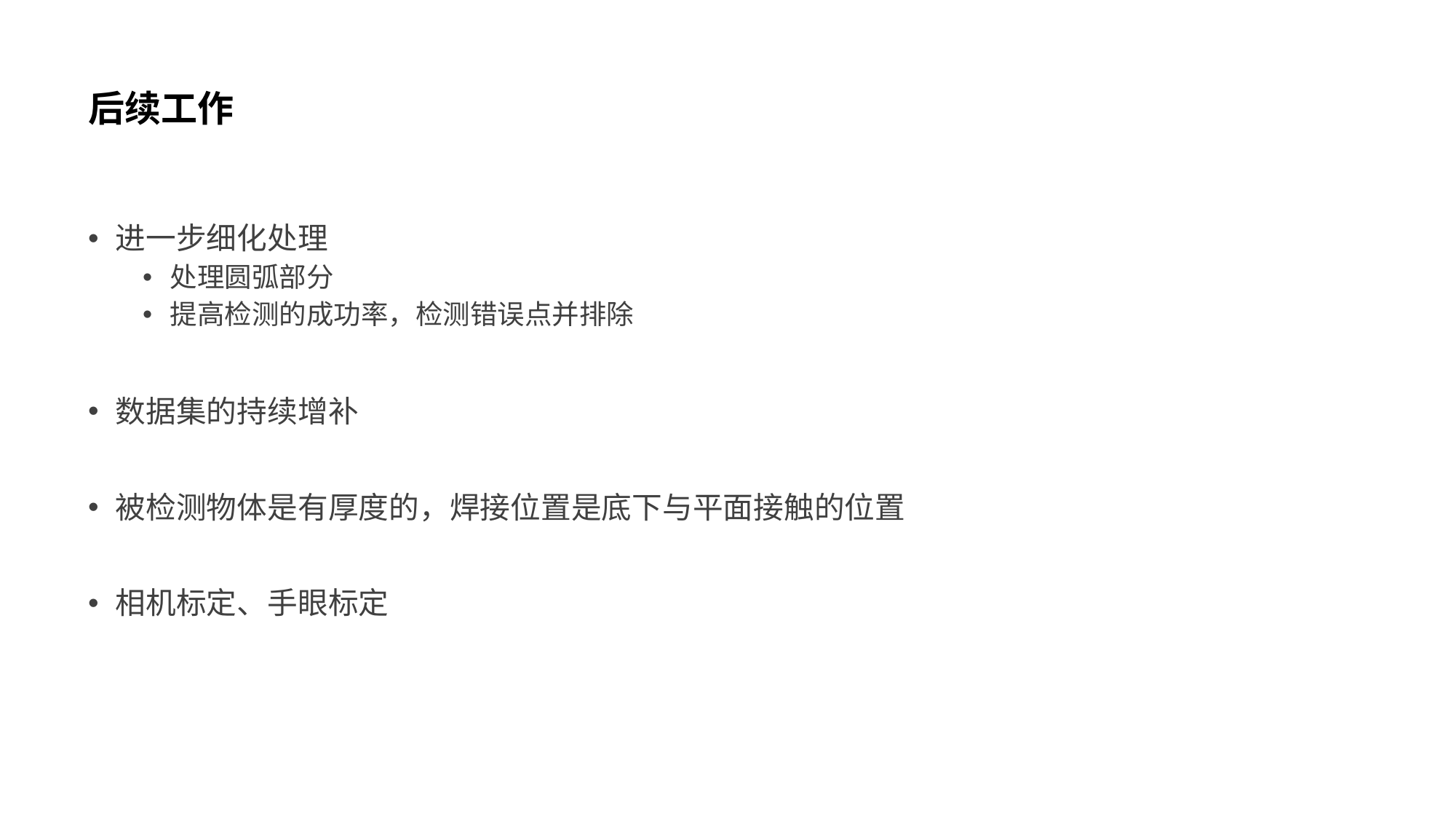

# 后续工作
进一步细化处理
处理圆弧部分
提高检测的成功率，检测错误点并排除

数据集的持续增补

被检测物体是有厚度的，焊接位置是底下与平面接触的位置

相机标定、手眼标定